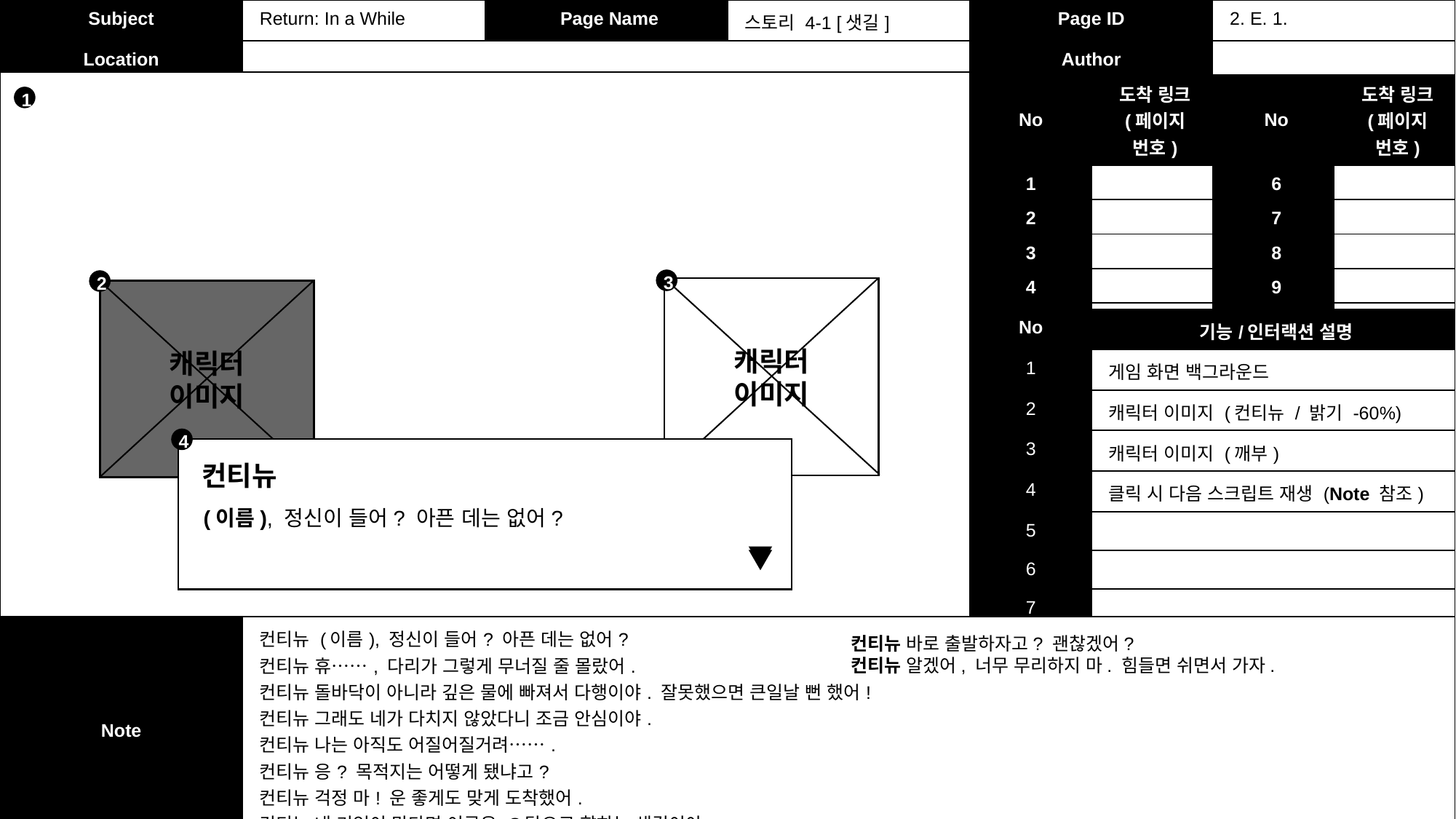

| Subject | Return: In a While | Page Name | 스토리 4-1 [샛길] | Page ID | 2. E. 1. |
| --- | --- | --- | --- | --- | --- |
| Location |  |  |  | Author |  |

| No | 도착 링크 (페이지 번호) | No | 도착 링크 (페이지 번호) |
| --- | --- | --- | --- |
| 1 |  | 6 |  |
| 2 |  | 7 |  |
| 3 |  | 8 |  |
| 4 |  | 9 |  |
| 5 |  | 10 |  |
1
3
2

캐릭터
이미지

캐릭터
이미지
| No | 기능/인터랙션 설명 |
| --- | --- |
| 1 | 게임 화면 백그라운드 |
| 2 | 캐릭터 이미지 (컨티뉴 / 밝기 -60%) |
| 3 | 캐릭터 이미지 (깨부) |
| 4 | 클릭 시 다음 스크립트 재생 (Note 참조) |
| 5 |  |
| 6 |  |
| 7 |  |
4

컨티뉴
(이름), 정신이 들어? 아픈 데는 없어?

| Note | 컨티뉴 (이름), 정신이 들어? 아픈 데는 없어?  컨티뉴 휴……, 다리가 그렇게 무너질 줄 몰랐어.  컨티뉴 돌바닥이 아니라 깊은 물에 빠져서 다행이야. 잘못했으면 큰일날 뻔 했어!  컨티뉴 그래도 네가 다치지 않았다니 조금 안심이야.  컨티뉴 나는 아직도 어질어질거려…….  컨티뉴 응? 목적지는 어떻게 됐냐고? 컨티뉴 걱정 마! 운 좋게도 맞게 도착했어.  컨티뉴 내 기억이 맞다면 이곳은 C탑으로 향하는 샛길이야. |
| --- | --- |
컨티뉴 바로 출발하자고? 괜찮겠어?
컨티뉴 알겠어, 너무 무리하지 마. 힘들면 쉬면서 가자.